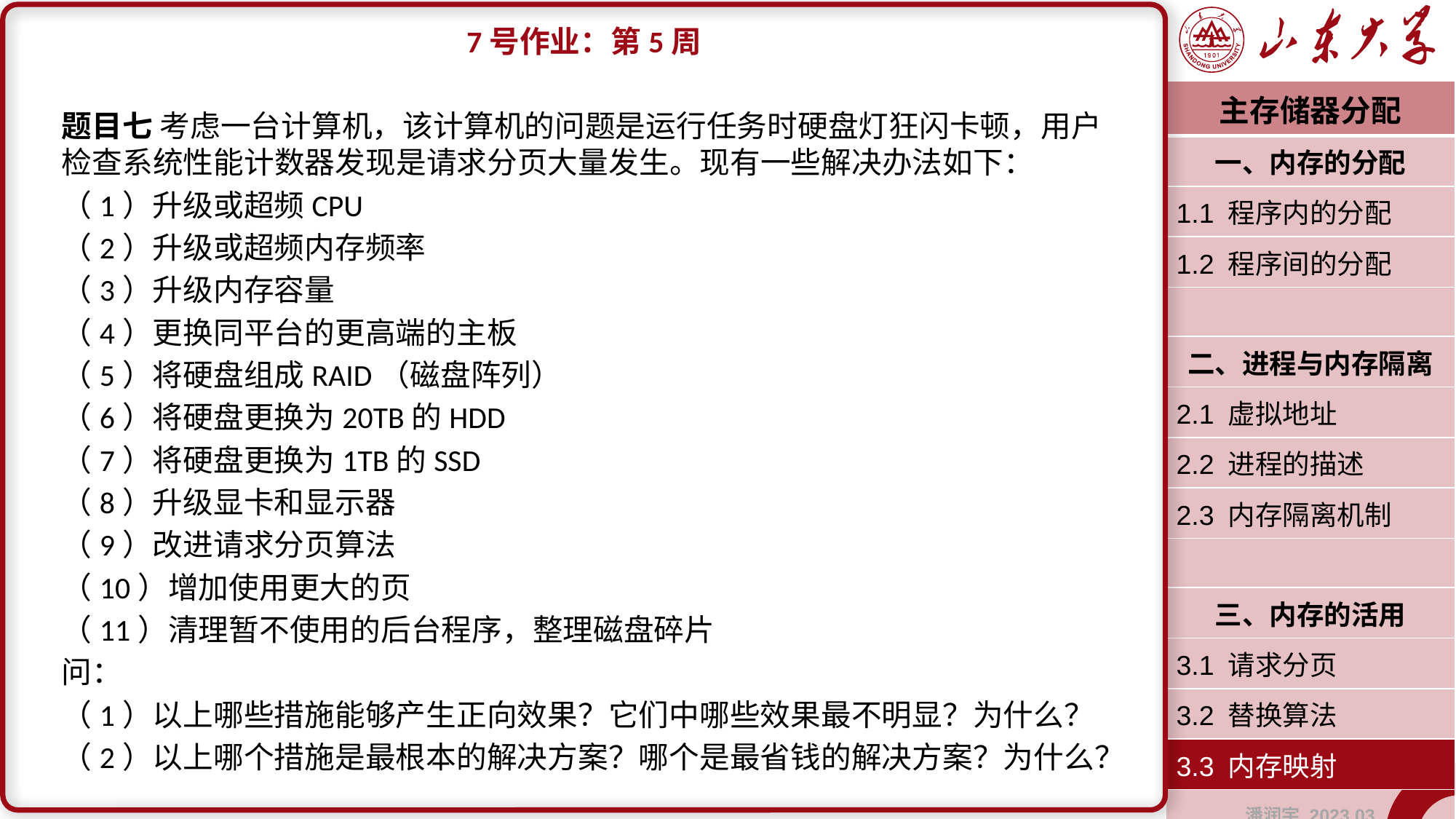

7号作业：第5周

题目七 考虑一台计算机，该计算机的问题是运行任务时硬盘灯狂闪卡顿，用户检查系统性能计数器发现是请求分页大量发生。现有一些解决办法如下：
（1）升级或超频CPU
（2）升级或超频内存频率
（3）升级内存容量
（4）更换同平台的更高端的主板
（5）将硬盘组成RAID（磁盘阵列）
（6）将硬盘更换为20TB的HDD
（7）将硬盘更换为1TB的SSD
（8）升级显卡和显示器
（9）改进请求分页算法
（10）增加使用更大的页
（11）清理暂不使用的后台程序，整理磁盘碎片
问：
（1）以上哪些措施能够产生正向效果？它们中哪些效果最不明显？为什么？
（2）以上哪个措施是最根本的解决方案？哪个是最省钱的解决方案？为什么？
| 主存储器分配 |
| --- |
| 一、内存的分配 |
| 1.1 程序内的分配 |
| 1.2 程序间的分配 |
|  |
| 二、进程与内存隔离 |
| 2.1 虚拟地址 |
| 2.2 进程的描述 |
| 2.3 内存隔离机制 |
|  |
| 三、内存的活用 |
| 3.1 请求分页 |
| 3.2 替换算法 |
| 3.3 内存映射 |
| 潘润宇 2023.03 |